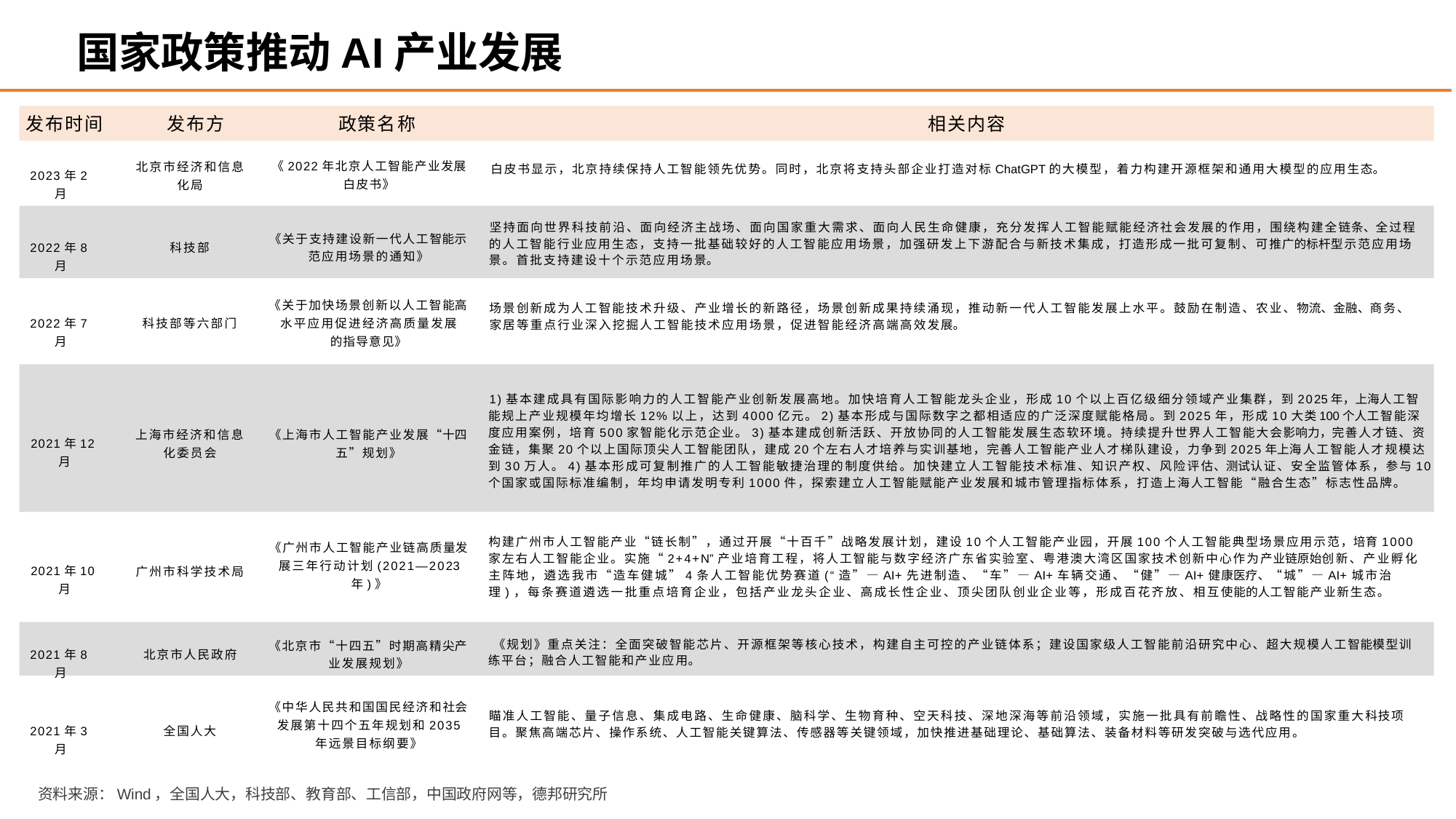

国家政策推动AI产业发展

发布时间
发布方
相关内容
政策名称

《2022年北京人工智能产业发展白皮书》

北京市经济和信息化局

白皮书显示，北京持续保持人工智能领先优势。同时，北京将支持头部企业打造对标ChatGPT的大模型，着力构建开源框架和通用大模型的应用生态。

2023年2月

坚持面向世界科技前沿、面向经济主战场、面向国家重大需求、面向人民生命健康，充分发挥人工智能赋能经济社会发展的作用，围绕构建全链条、全过程的人工智能行业应用生态，支持一批基础较好的人工智能应用场景，加强研发上下游配合与新技术集成，打造形成一批可复制、可推广的标杆型示范应用场景。首批支持建设十个示范应用场景。

《关于支持建设新一代人工智能示范应用场景的通知》

2022年8月

科技部

《关于加快场景创新以人工智能高水平应用促进经济高质量发展
的指导意见》
场景创新成为人工智能技术升级、产业增长的新路径，场景创新成果持续涌现，推动新一代人工智能发展上水平。鼓励在制造、农业、物流、金融、商务、家居等重点行业深入挖掘人工智能技术应用场景，促进智能经济高端高效发展。

2022年7月

科技部等六部门

1)基本建成具有国际影响力的人工智能产业创新发展高地。加快培育人工智能龙头企业，形成10个以上百亿级细分领域产业集群，到2025年，上海人工智能规上产业规模年均增长12%以上，达到4000亿元。2)基本形成与国际数字之都相适应的广泛深度赋能格局。到2025年，形成10大类100个人工智能深度应用案例，培育500家智能化示范企业。3)基本建成创新活跃、开放协同的人工智能发展生态软环境。持续提升世界人工智能大会影响力，完善人才链、资金链，集聚20个以上国际顶尖人工智能团队，建成20个左右人才培养与实训基地，完善人工智能产业人才梯队建设，力争到2025年上海人工智能人才规模达到30万人。4)基本形成可复制推广的人工智能敏捷治理的制度供给。加快建立人工智能技术标准、知识产权、风险评估、测试认证、安全监管体系，参与10个国家或国际标准编制，年均申请发明专利1000件，探索建立人工智能赋能产业发展和城市管理指标体系，打造上海人工智能“融合生态”标志性品牌。

上海市经济和信息化委员会

《上海市人工智能产业发展“十四五”规划》

2021年12月

构建广州市人工智能产业“链长制”，通过开展“十百千”战略发展计划，建设10个人工智能产业园，开展100个人工智能典型场景应用示范，培育1000家左右人工智能企业。实施“2+4+N”产业培育工程，将人工智能与数字经济广东省实验室、粤港澳大湾区国家技术创新中心作为产业链原始创新、产业孵化主阵地，遴选我市“造车健城”4条人工智能优势赛道(“造”—AI+先进制造、“车”—AI+车辆交通、“健”—AI+健康医疗、“城”—AI+城市治理)，每条赛道遴选一批重点培育企业，包括产业龙头企业、高成长性企业、顶尖团队创业企业等，形成百花齐放、相互使能的人工智能产业新生态。
《广州市人工智能产业链高质量发展三年行动计划(2021—2023
年)》

2021年10月

广州市科学技术局

《北京市“十四五”时期高精尖产业发展规划》

《规划》重点关注：全面突破智能芯片、开源框架等核心技术，构建自主可控的产业链体系；建设国家级人工智能前沿研究中心、超大规模人工智能模型训练平台；融合人工智能和产业应用。

北京市人民政府

2021年8月
《中华人民共和国国民经济和社会发展第十四个五年规划和2035
年远景目标纲要》
瞄准人工智能、量子信息、集成电路、生命健康、脑科学、生物育种、空天科技、深地深海等前沿领域，实施一批具有前瞻性、战略性的国家重大科技项目。聚焦高端芯片、操作系统、人工智能关键算法、传感器等关键领域，加快推进基础理论、基础算法、装备材料等研发突破与选代应用。

全国人大

2021年3月
资料来源：Wind，全国人大，科技部、教育部、工信部，中国政府网等，德邦研究所